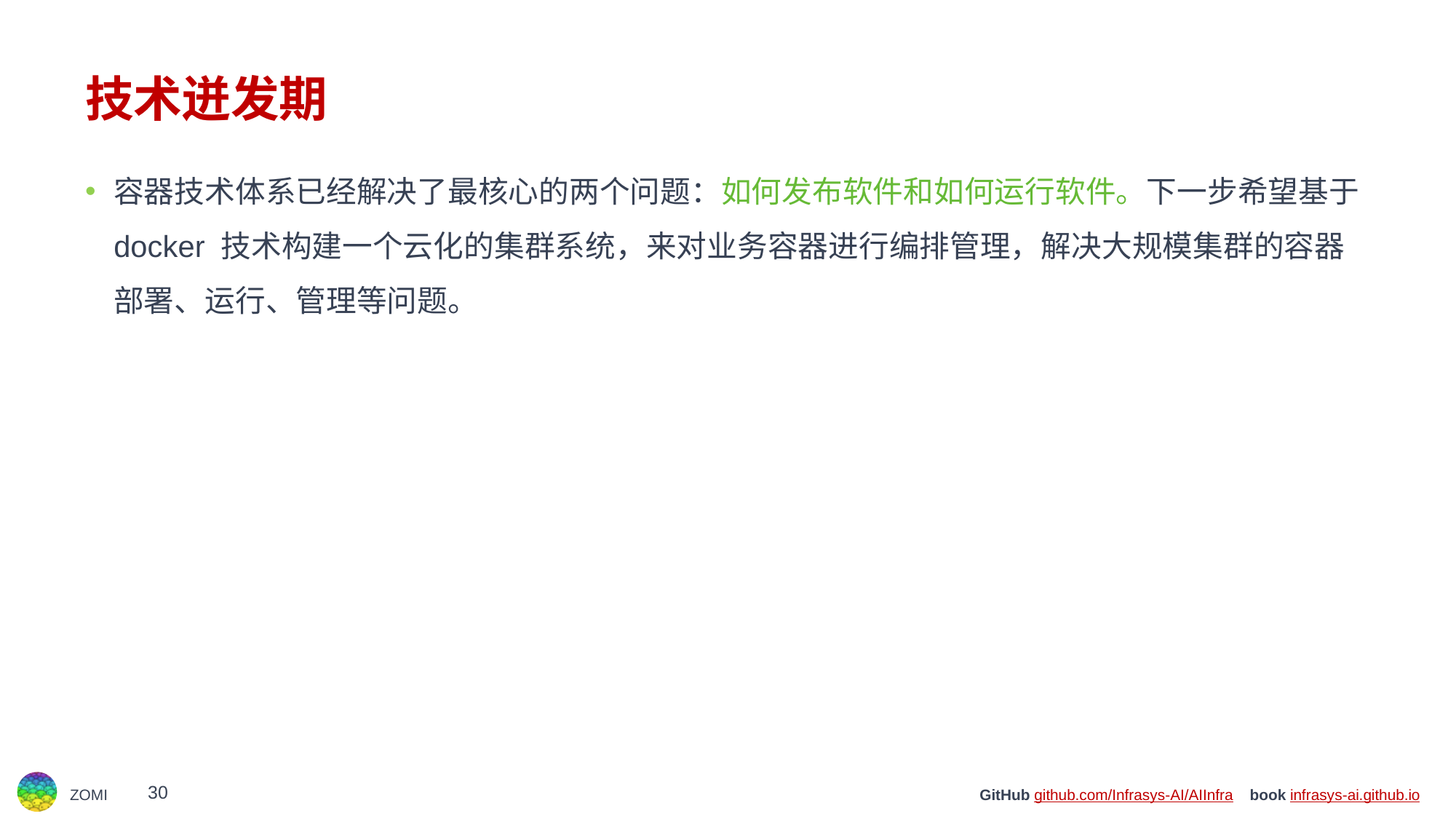

# 技术迸发期
容器技术体系已经解决了最核心的两个问题：如何发布软件和如何运行软件。下一步希望基于 docker 技术构建一个云化的集群系统，来对业务容器进行编排管理，解决大规模集群的容器部署、运行、管理等问题。